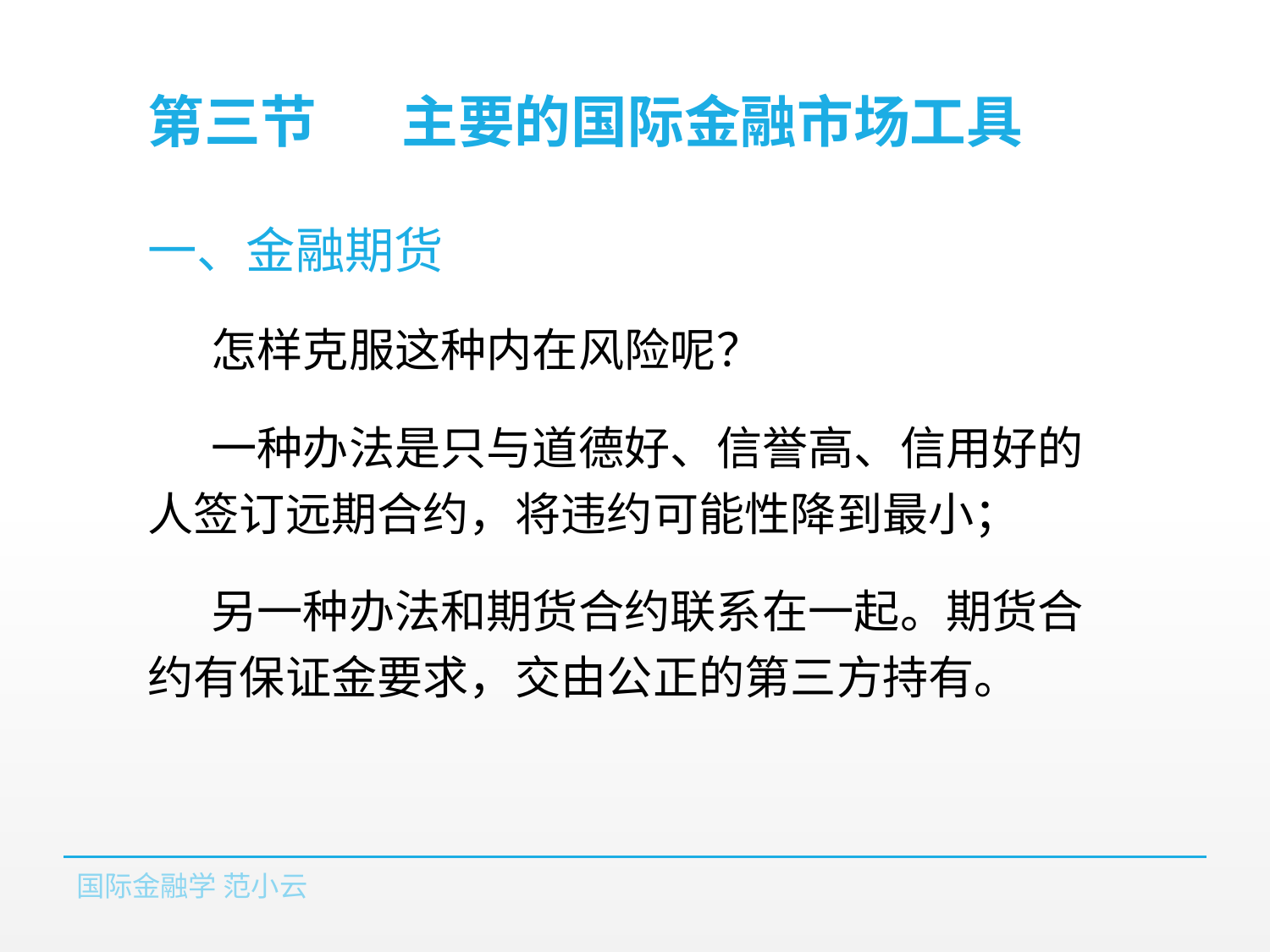

# 第三节	主要的国际金融市场工具
一、金融期货
怎样克服这种内在风险呢？
一种办法是只与道德好、信誉高、信用好的人签订远期合约，将违约可能性降到最小；
另一种办法和期货合约联系在一起。期货合约有保证金要求，交由公正的第三方持有。
国际金融学 范小云